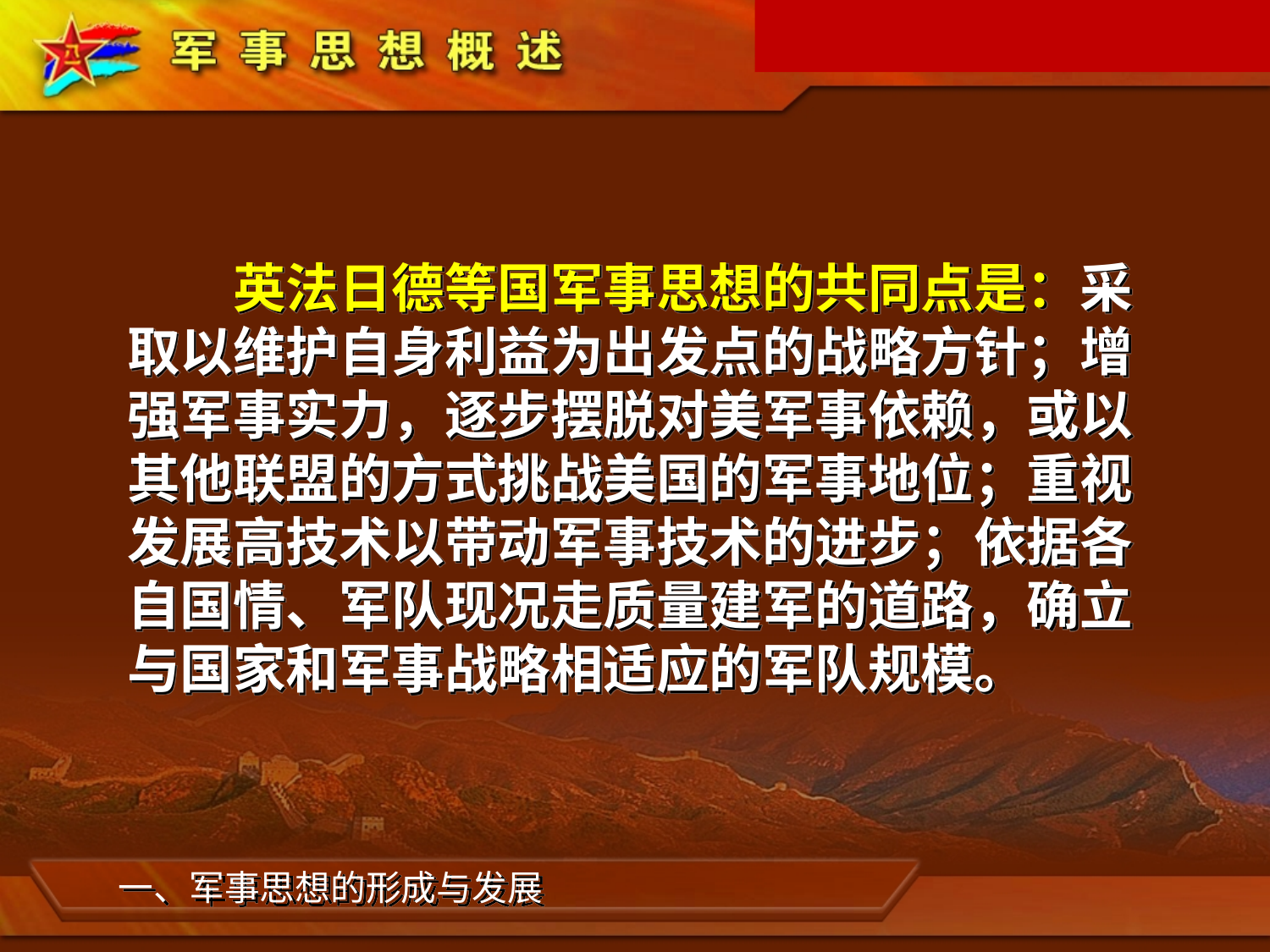

英法日德等国军事思想的共同点是：采取以维护自身利益为出发点的战略方针；增强军事实力，逐步摆脱对美军事依赖，或以其他联盟的方式挑战美国的军事地位；重视发展高技术以带动军事技术的进步；依据各自国情、军队现况走质量建军的道路，确立与国家和军事战略相适应的军队规模。
一、军事思想的形成与发展